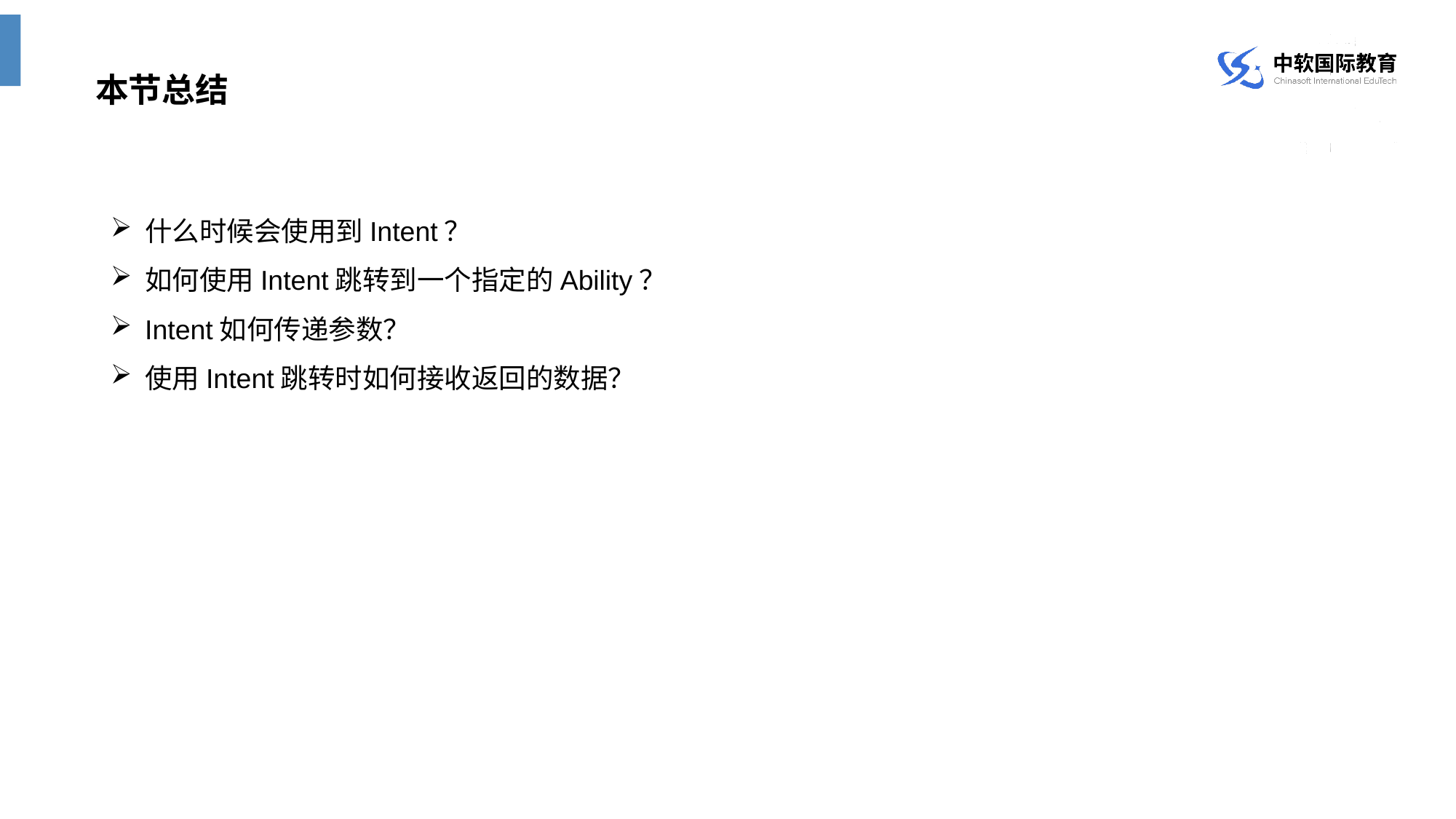

本节总结
什么时候会使用到Intent？
如何使用Intent跳转到一个指定的Ability？
Intent如何传递参数？
使用Intent跳转时如何接收返回的数据？